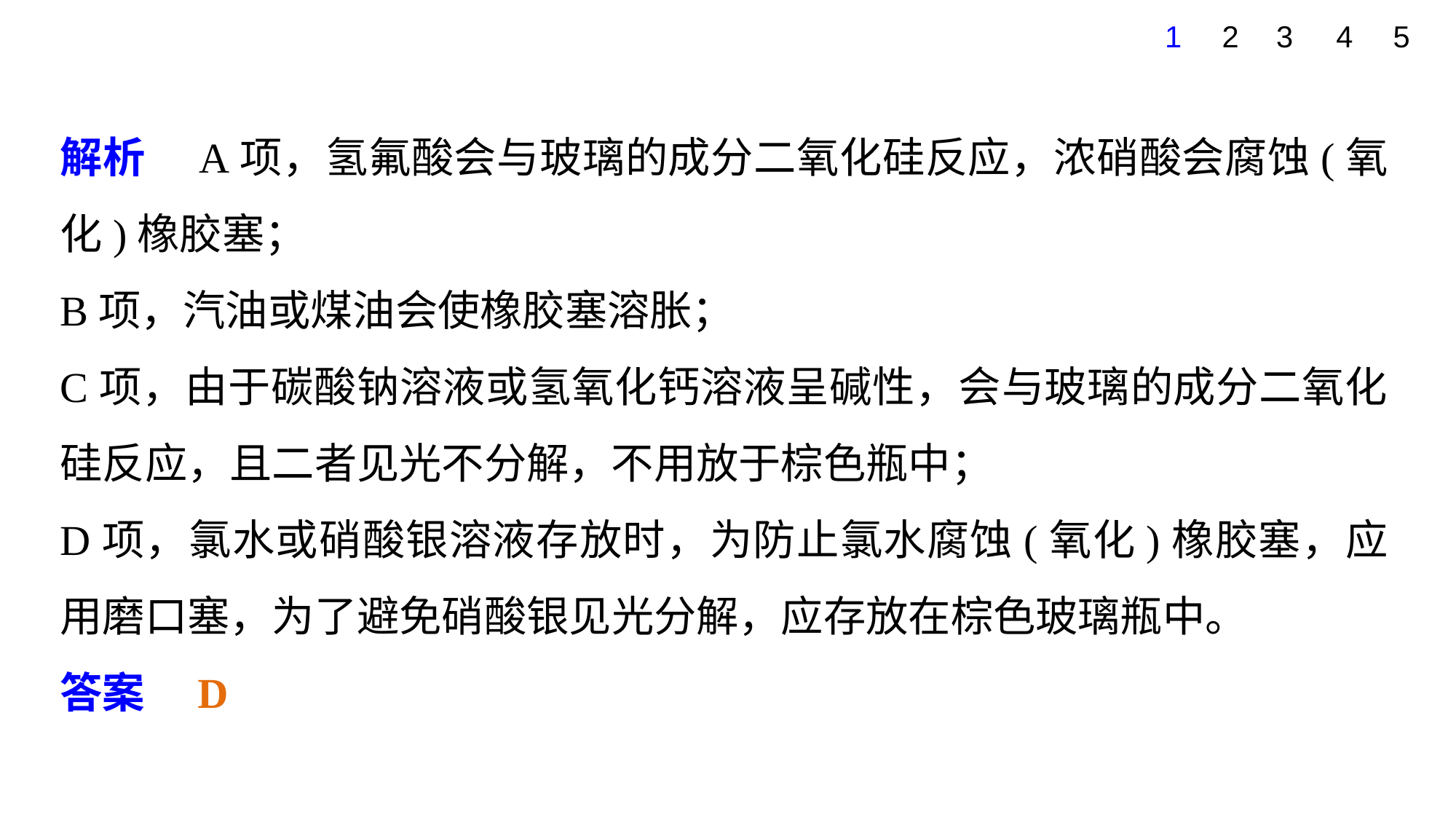

1
2
3
4
5
解析　A项，氢氟酸会与玻璃的成分二氧化硅反应，浓硝酸会腐蚀(氧化)橡胶塞；
B项，汽油或煤油会使橡胶塞溶胀；
C项，由于碳酸钠溶液或氢氧化钙溶液呈碱性，会与玻璃的成分二氧化硅反应，且二者见光不分解，不用放于棕色瓶中；
D项，氯水或硝酸银溶液存放时，为防止氯水腐蚀(氧化)橡胶塞，应用磨口塞，为了避免硝酸银见光分解，应存放在棕色玻璃瓶中。
答案　D